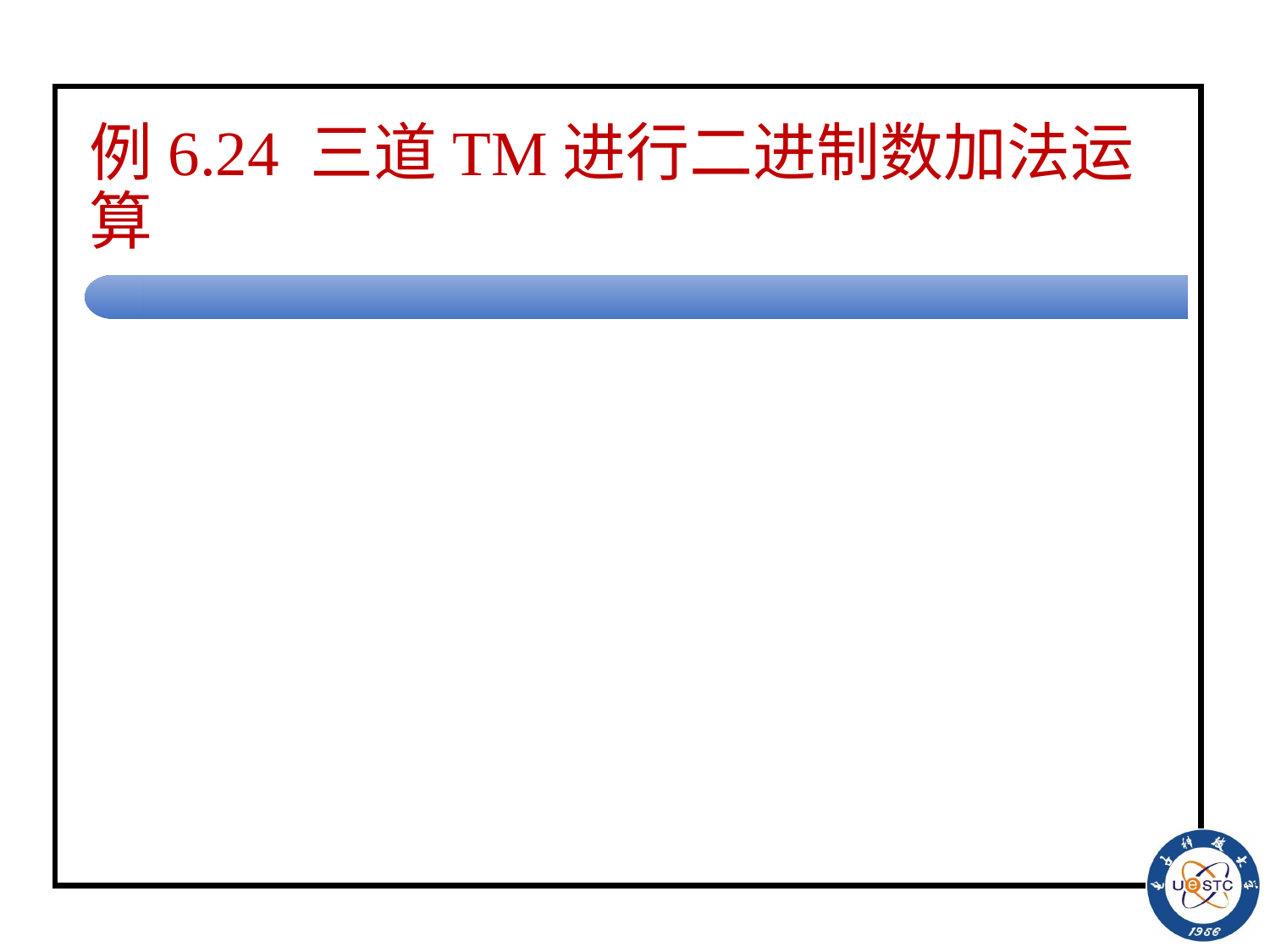

# 例6.24 三道TM进行二进制数加法运算
考虑3个基本加法规则：
0+0=0
0+1=1
1+0=1
还需要考虑进位情况(全加器)
1+1=10